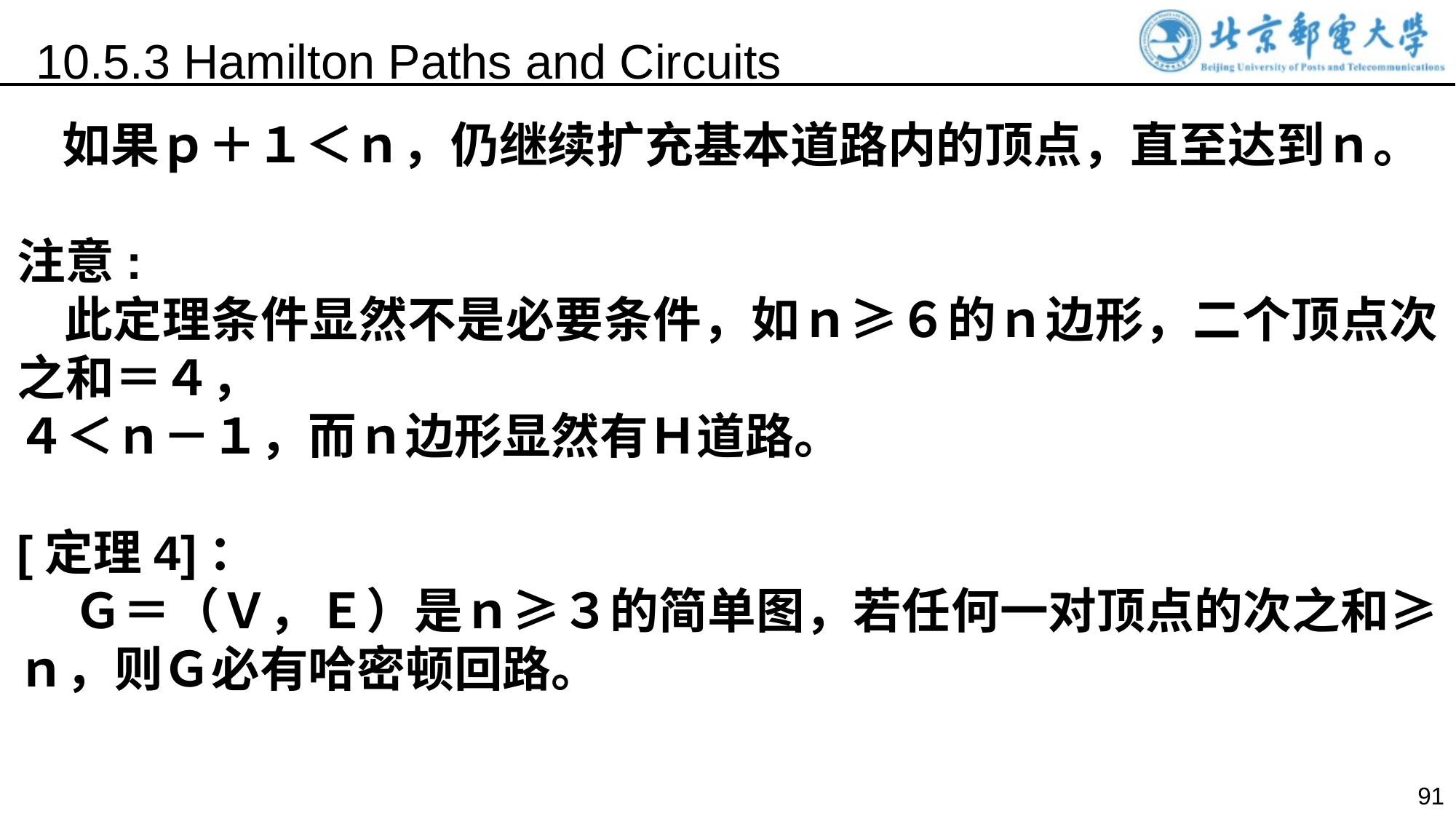

10.5.3 Hamilton Paths and Circuits
   如果ｐ＋１＜ｎ，仍继续扩充基本道路内的顶点，直至达到ｎ。

注意:
   此定理条件显然不是必要条件，如ｎ≥６的ｎ边形，二个顶点次之和＝４，
４＜ｎ－１，而ｎ边形显然有Ｈ道路。

[定理4]：
    Ｇ＝（Ｖ，Ｅ）是ｎ≥３的简单图，若任何一对顶点的次之和≥ｎ，则Ｇ必有哈密顿回路。